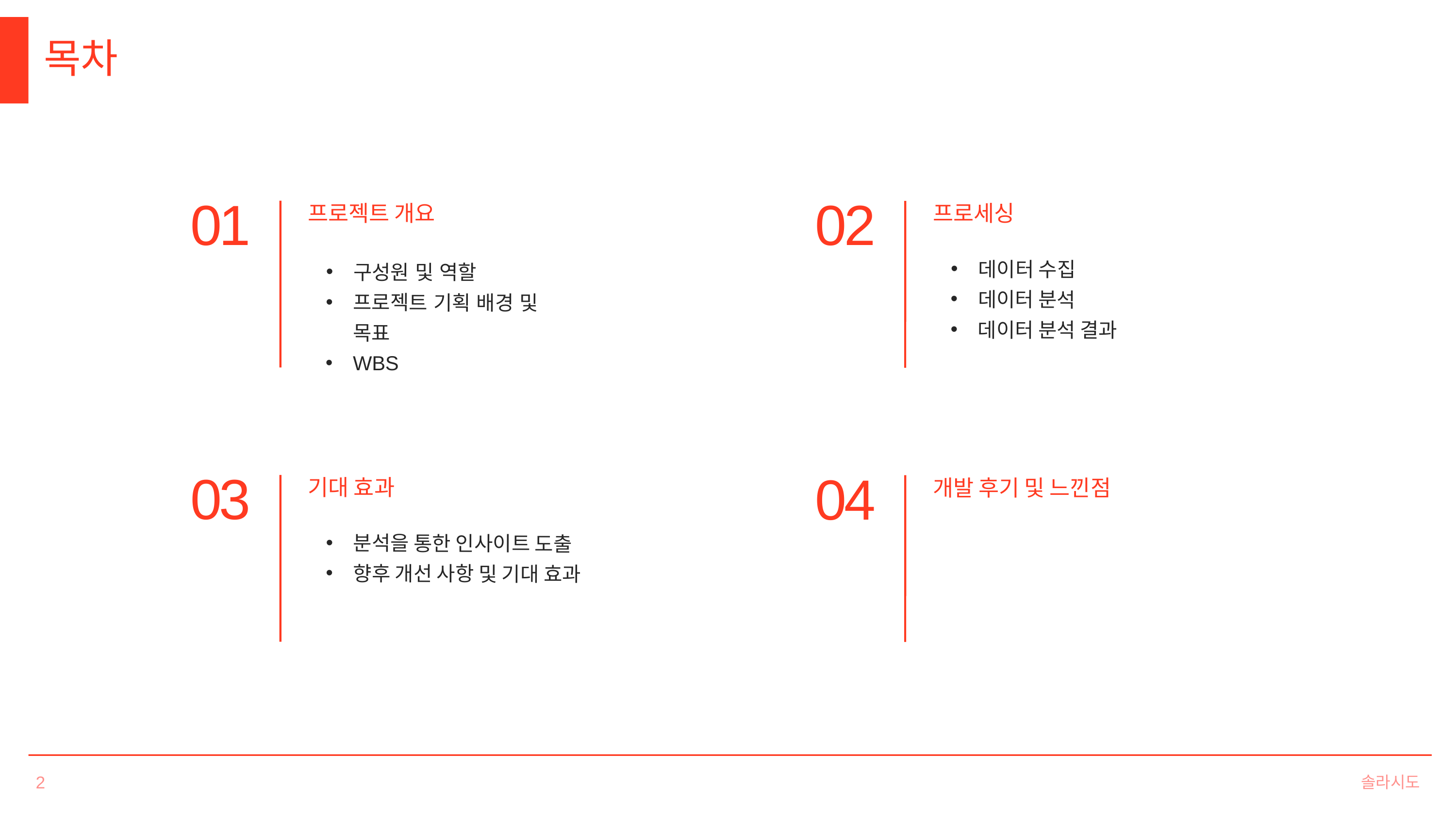

목차
01
프로젝트 개요
구성원 및 역할
프로젝트 기획 배경 및 목표
WBS

02
프로세싱
데이터 수집
데이터 분석
데이터 분석 결과

03
기대 효과
분석을 통한 인사이트 도출
향후 개선 사항 및 기대 효과

04
개발 후기 및 느낀점

솔라시도
2